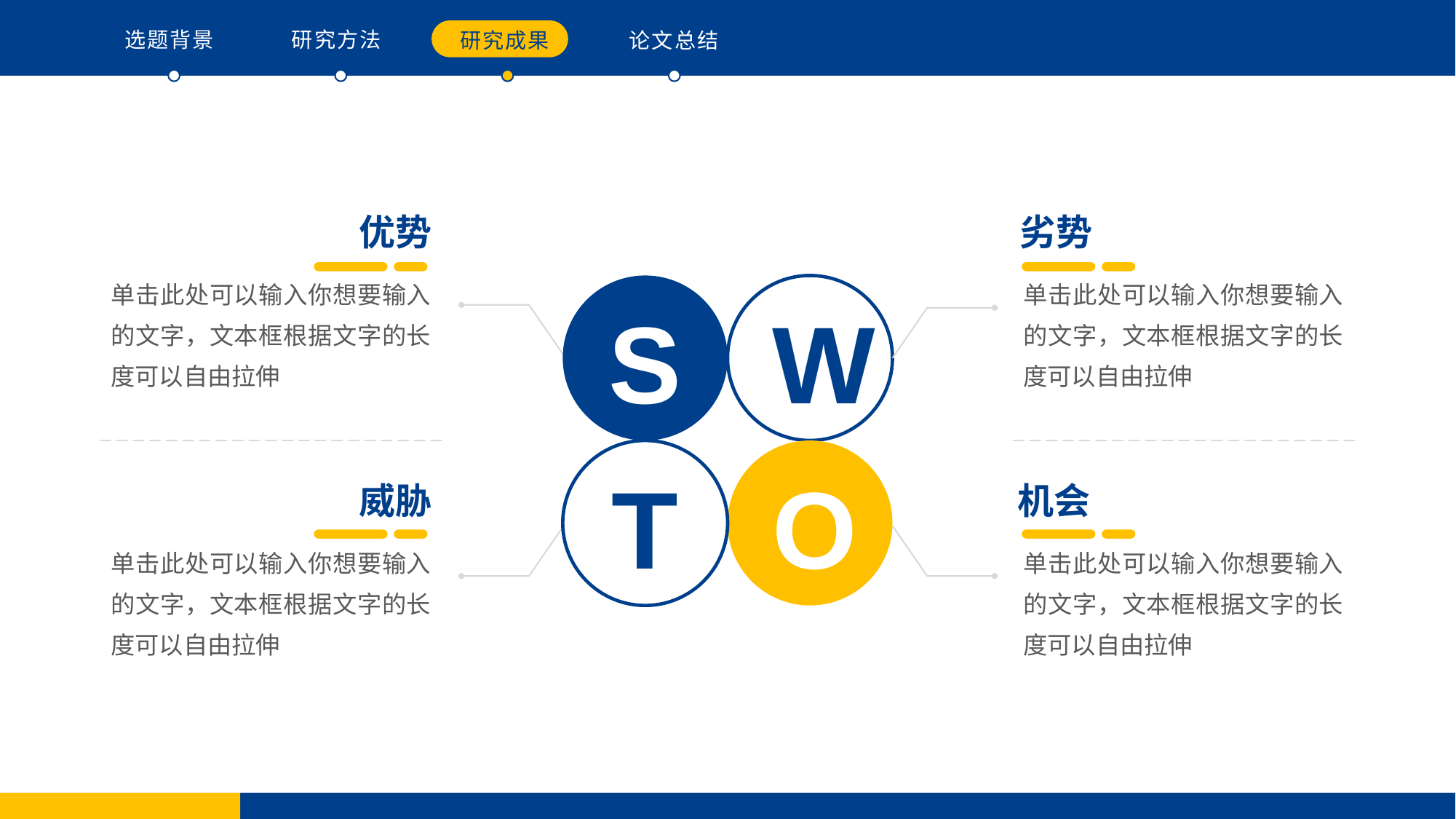

选题背景
研究方法
研究成果
论文总结
优势
劣势

单击此处可以输入你想要输入的文字，文本框根据文字的长度可以自由拉伸
单击此处可以输入你想要输入的文字，文本框根据文字的长度可以自由拉伸

S
W

T
O
威胁
机会

单击此处可以输入你想要输入的文字，文本框根据文字的长度可以自由拉伸
单击此处可以输入你想要输入的文字，文本框根据文字的长度可以自由拉伸